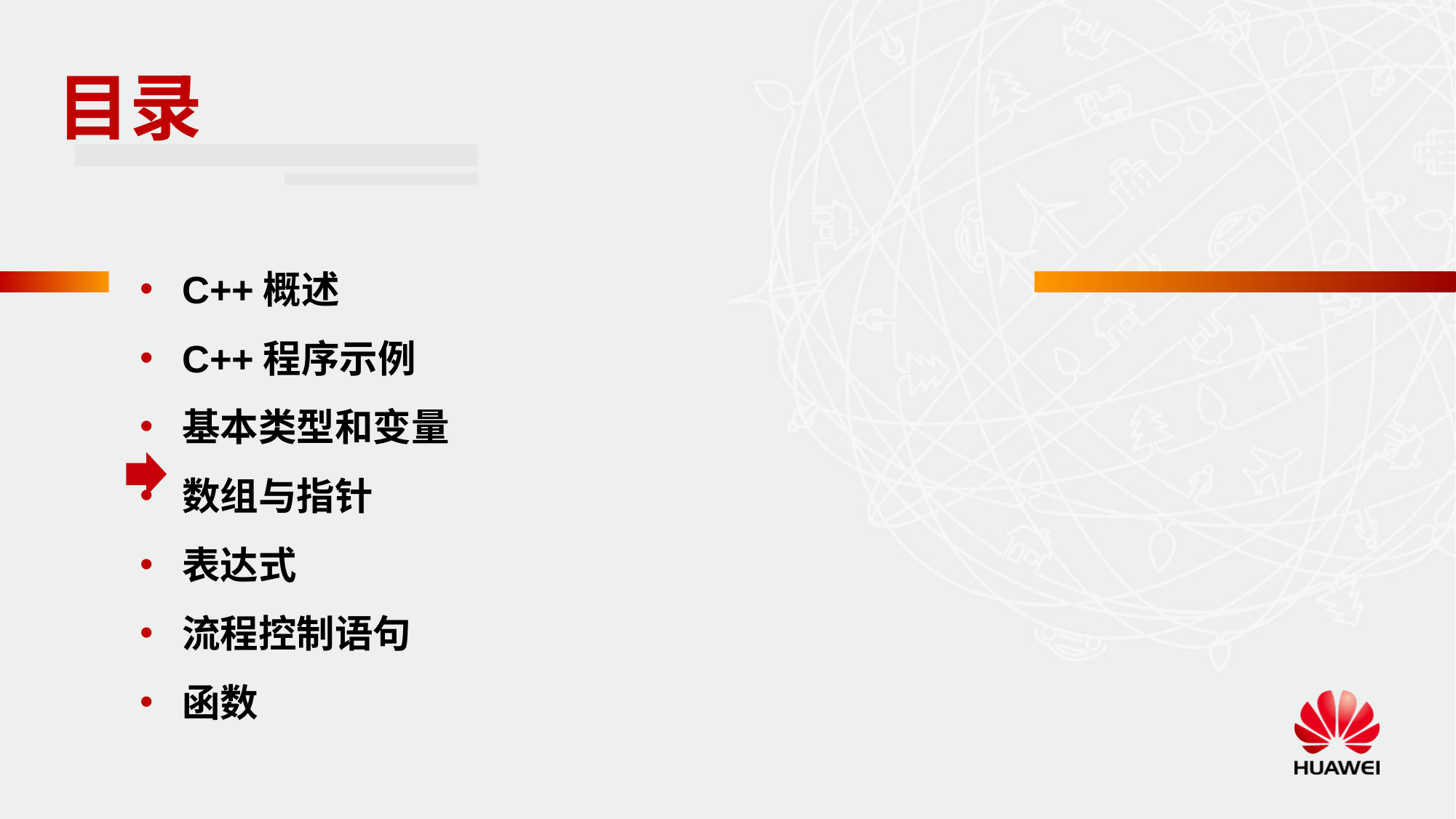

目录

C++概述
C++程序示例
基本类型和变量
数组与指针
表达式
流程控制语句
函数